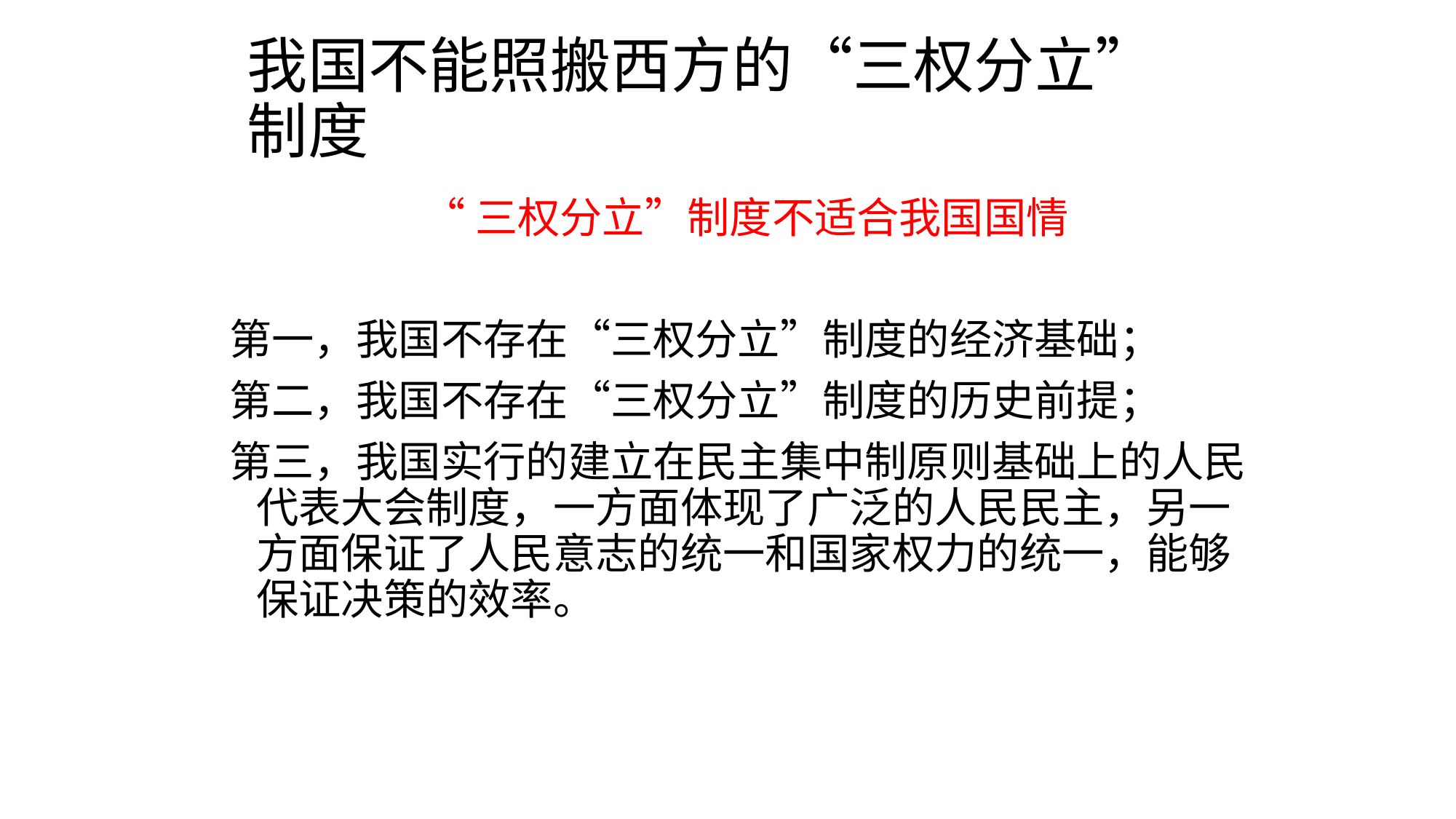

我国不能照搬西方的“三权分立”制度
“三权分立”制度不适合我国国情

第一，我国不存在“三权分立”制度的经济基础；
第二，我国不存在“三权分立”制度的历史前提；
第三，我国实行的建立在民主集中制原则基础上的人民代表大会制度，一方面体现了广泛的人民民主，另一方面保证了人民意志的统一和国家权力的统一，能够保证决策的效率。